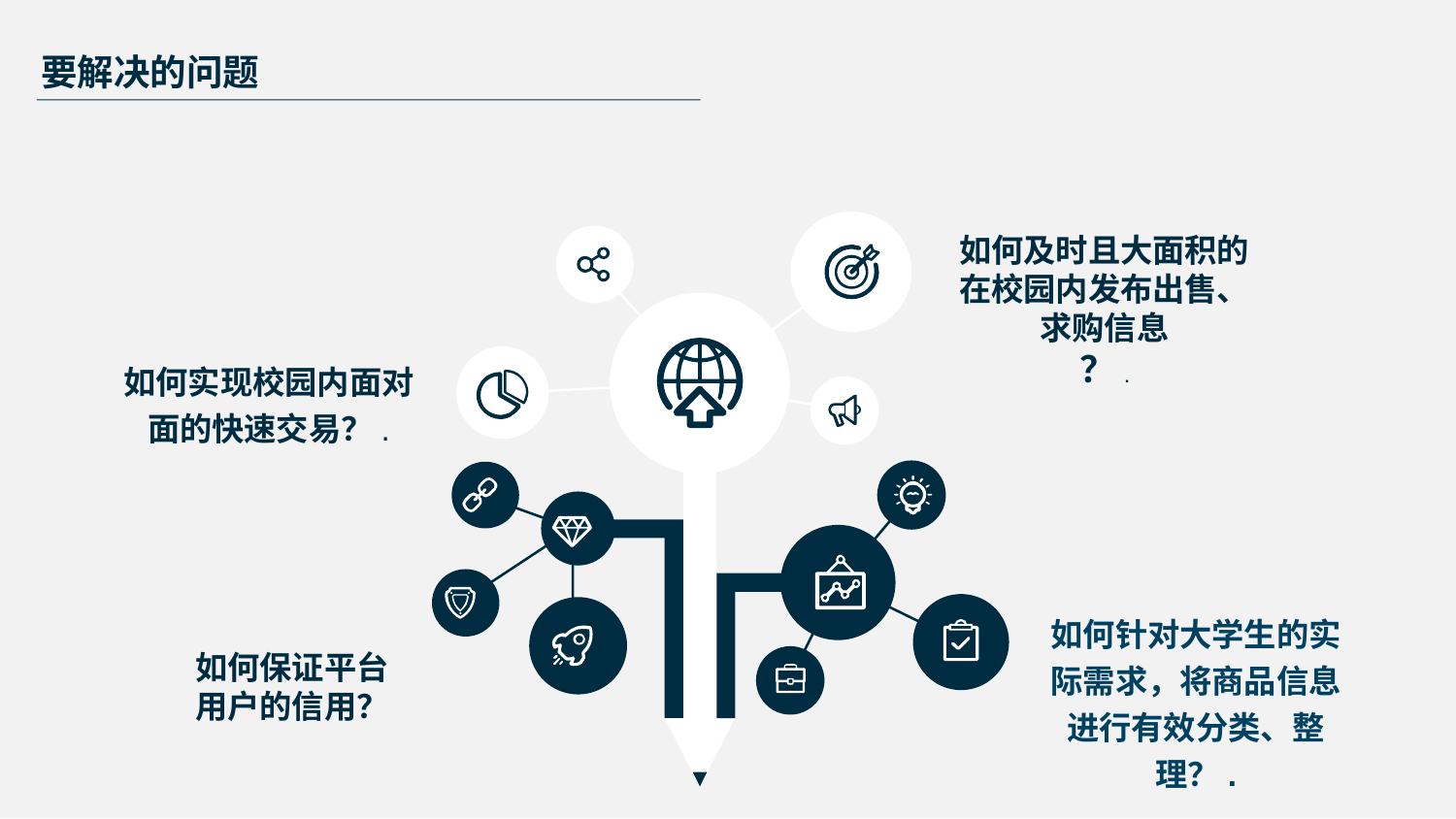

要解决的问题

如何及时且大面积的在校园内发布出售、求购信息
？.

如何实现校园内面对面的快速交易？.

如何针对大学生的实际需求，将商品信息进行有效分类、整理？.

如何保证平台用户的信用？